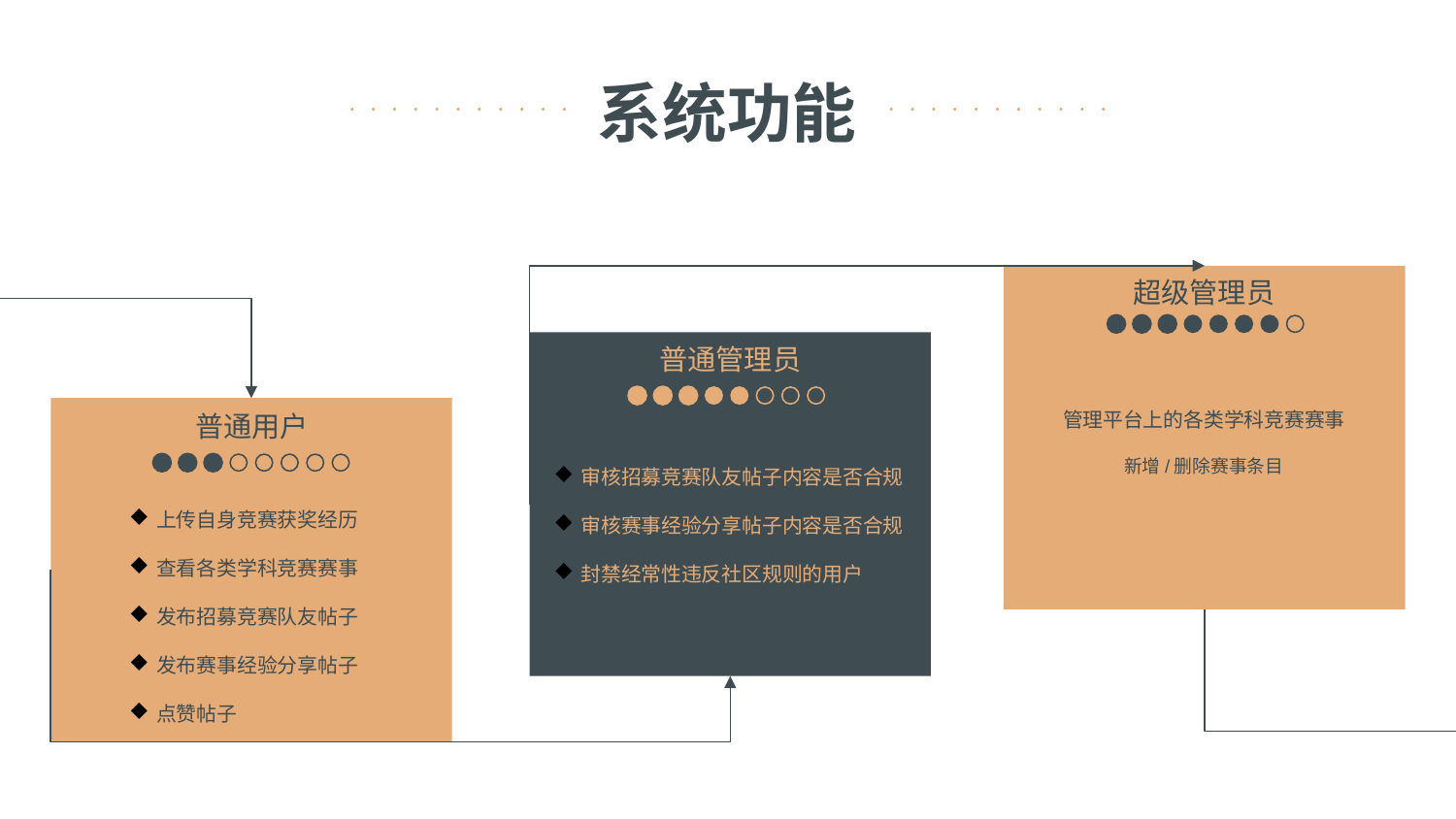

# 系统功能

超级管理员

普通管理员

管理平台上的各类学科竞赛赛事
新增/删除赛事条目

普通用户
审核招募竞赛队友帖子内容是否合规
审核赛事经验分享帖子内容是否合规
封禁经常性违反社区规则的用户

上传自身竞赛获奖经历
查看各类学科竞赛赛事
发布招募竞赛队友帖子
发布赛事经验分享帖子
点赞帖子